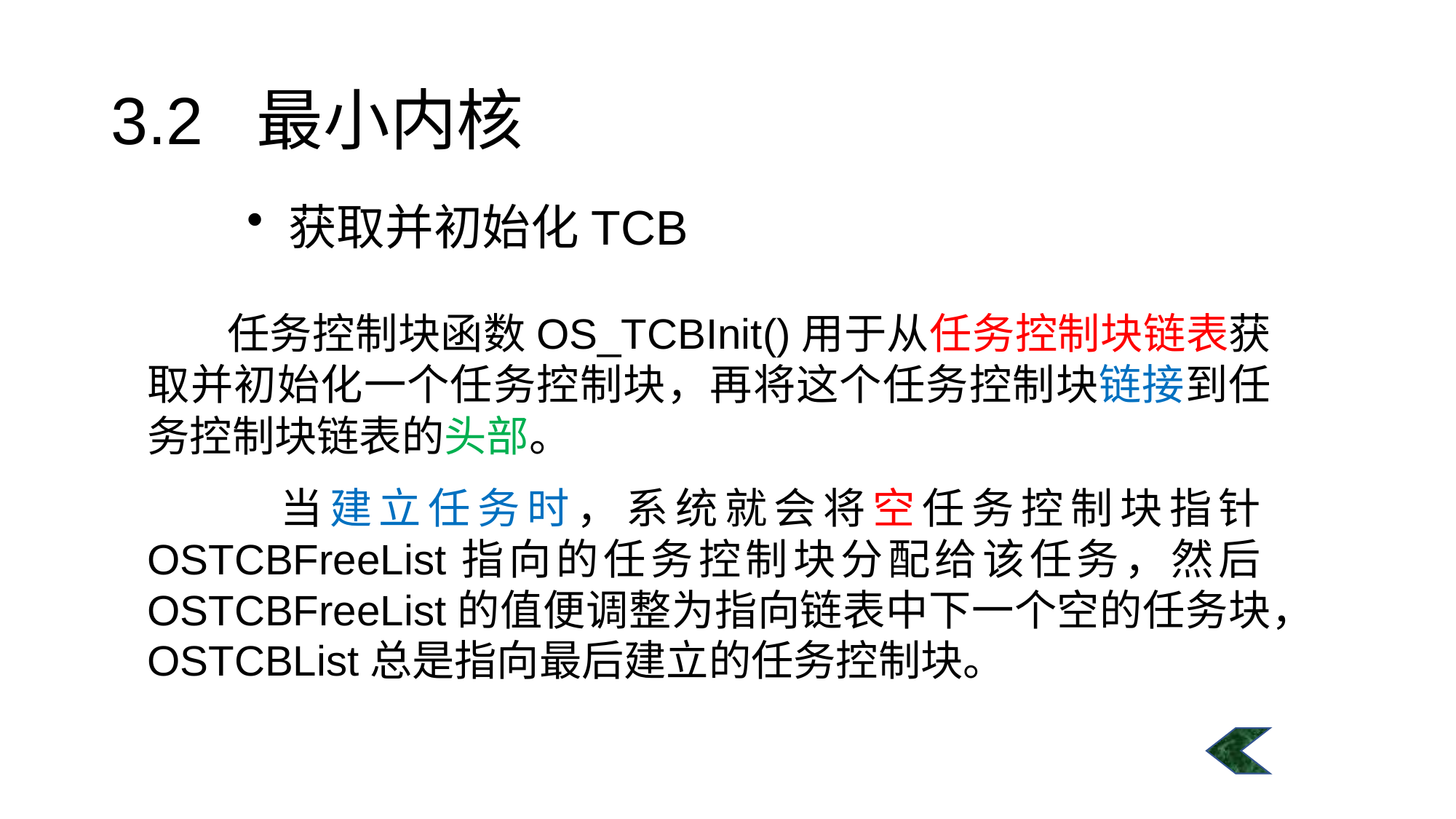

# 3.2  最小内核
获取并初始化TCB
       任务控制块函数OS_TCBInit()用于从任务控制块链表获取并初始化一个任务控制块，再将这个任务控制块链接到任务控制块链表的头部。
       当建立任务时，系统就会将空任务控制块指针OSTCBFreeList指向的任务控制块分配给该任务，然后OSTCBFreeList的值便调整为指向链表中下一个空的任务块，OSTCBList总是指向最后建立的任务控制块。